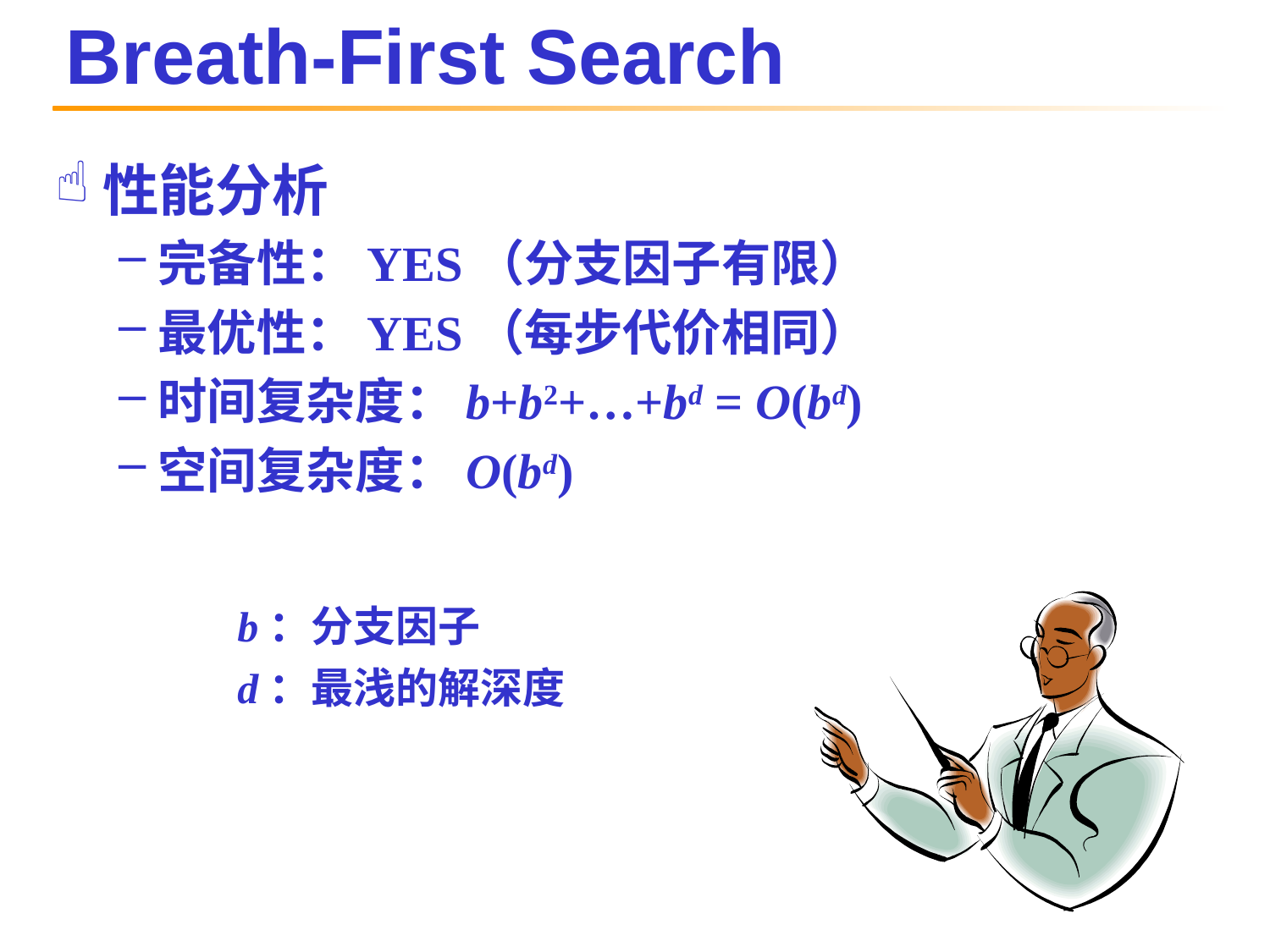

# Breath-First Search
性能分析
完备性：YES（分支因子有限）
最优性：YES（每步代价相同）
时间复杂度：b+b2+…+bd = O(bd)
空间复杂度：O(bd)

b：分支因子
d：最浅的解深度